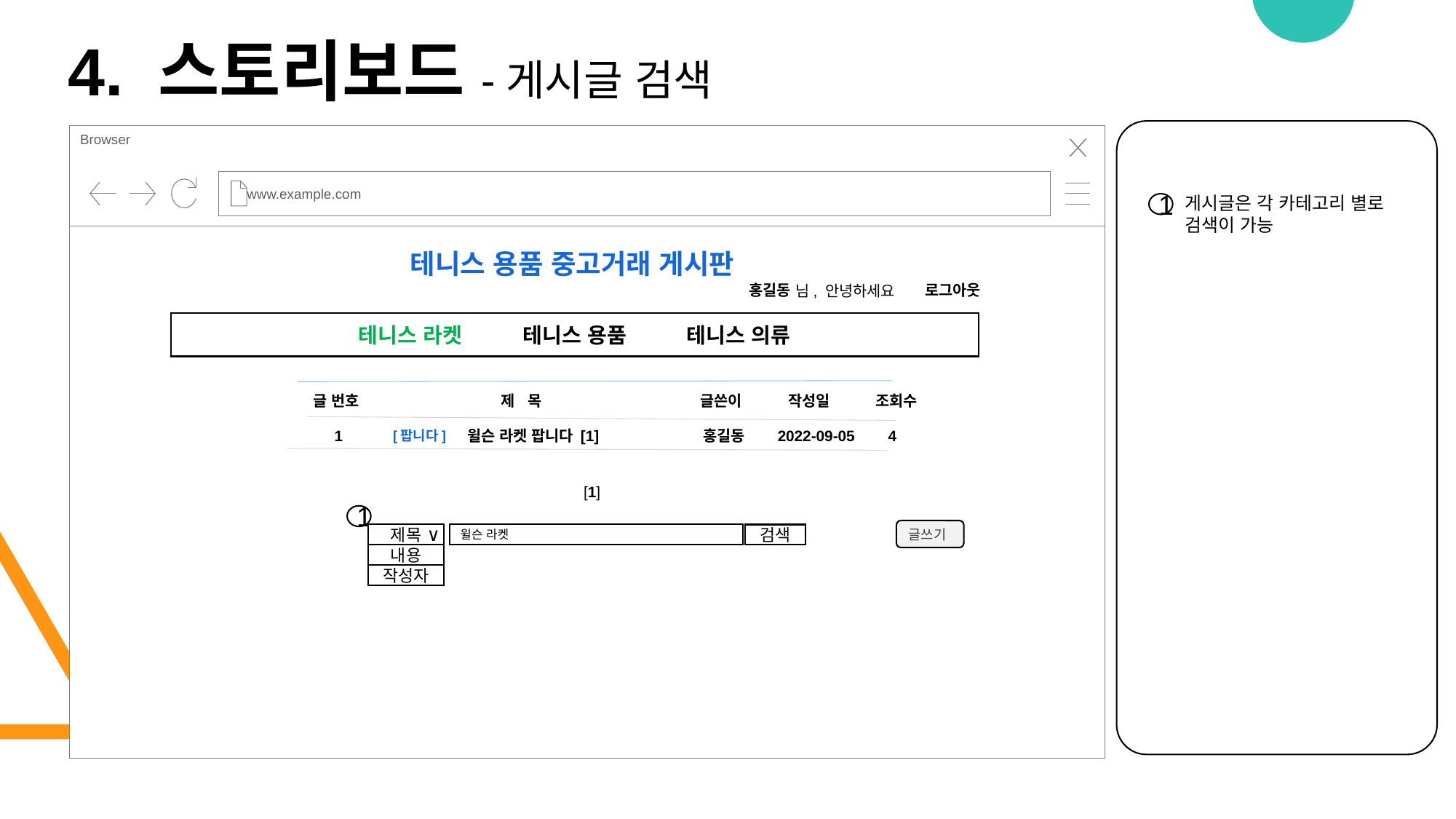

4. 스토리보드-게시글 검색
로그인 페이지로 이동
Browser

www.example.com

게시글은 각 카테고리 별로 검색이 가능
1
테니스 용품 중고거래 게시판
로그아웃
홍길동
님, 안녕하세요
테니스 라켓          테니스 용품          테니스 의류
글 번호                                  제   목                                      글쓴이           작성일           조회수
    1                             윌슨 라켓 팝니다 [1]                        홍길동       2022-09-05        4
[팝니다]
[1]
1
∨
글쓰기
제목
윌슨 라켓
검색
내용
작성자